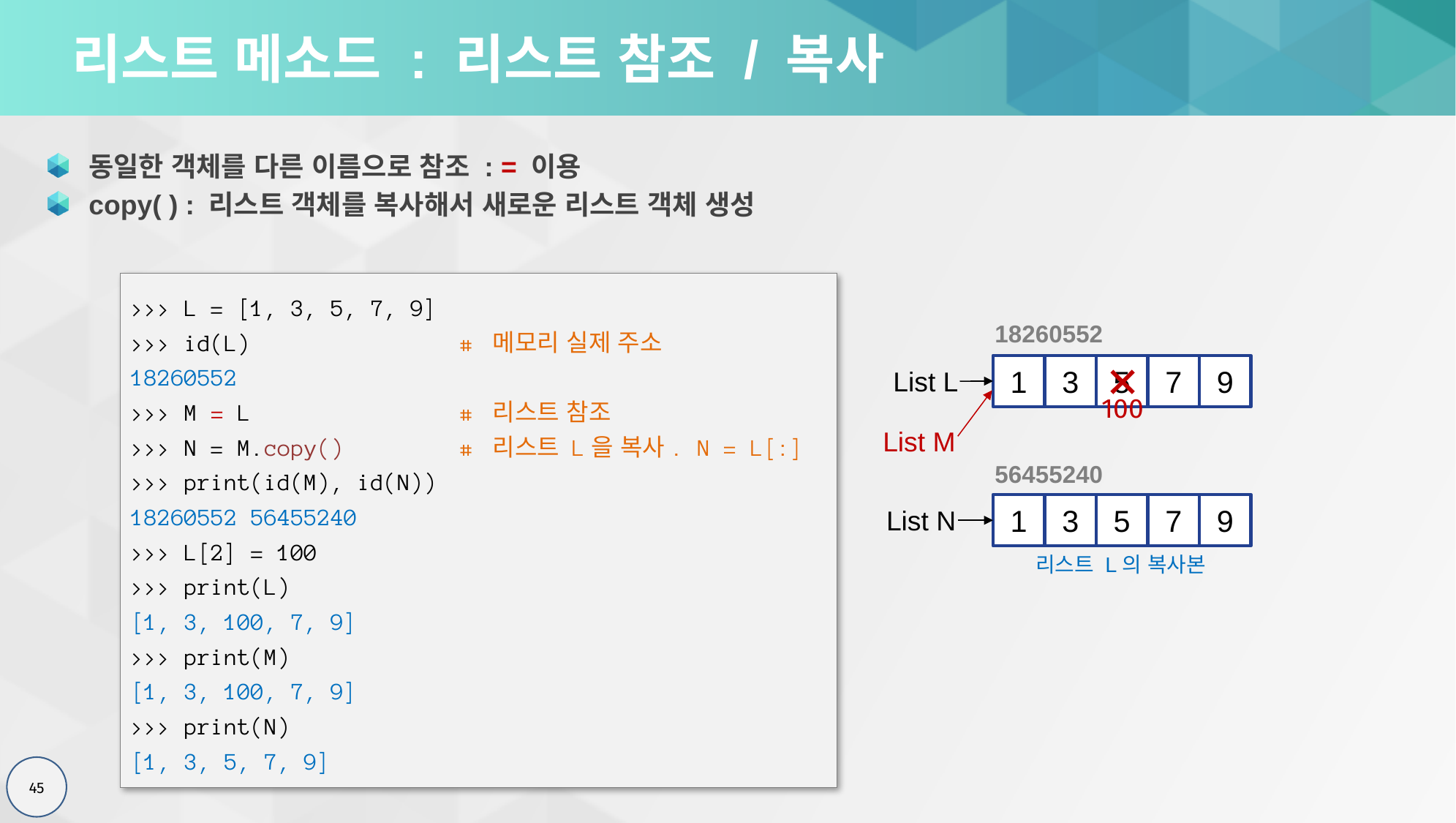

# 리스트 메소드 : 리스트 참조 / 복사
동일한 객체를 다른 이름으로 참조 : = 이용
copy( ) : 리스트 객체를 복사해서 새로운 리스트 객체 생성
>>> L = [1, 3, 5, 7, 9]
>>> id(L) 		# 메모리 실제 주소
18260552
>>> M = L    		# 리스트 참조
>>> N = M.copy()		# 리스트 L을 복사. N = L[:]
>>> print(id(M), id(N))
18260552 56455240
>>> L[2] = 100
>>> print(L)
[1, 3, 100, 7, 9]
>>> print(M)
[1, 3, 100, 7, 9]
>>> print(N)
[1, 3, 5, 7, 9]
18260552
1
3
5
7
9
List L

100
List M
56455240
1
3
5
7
9
List N
리스트 L의 복사본